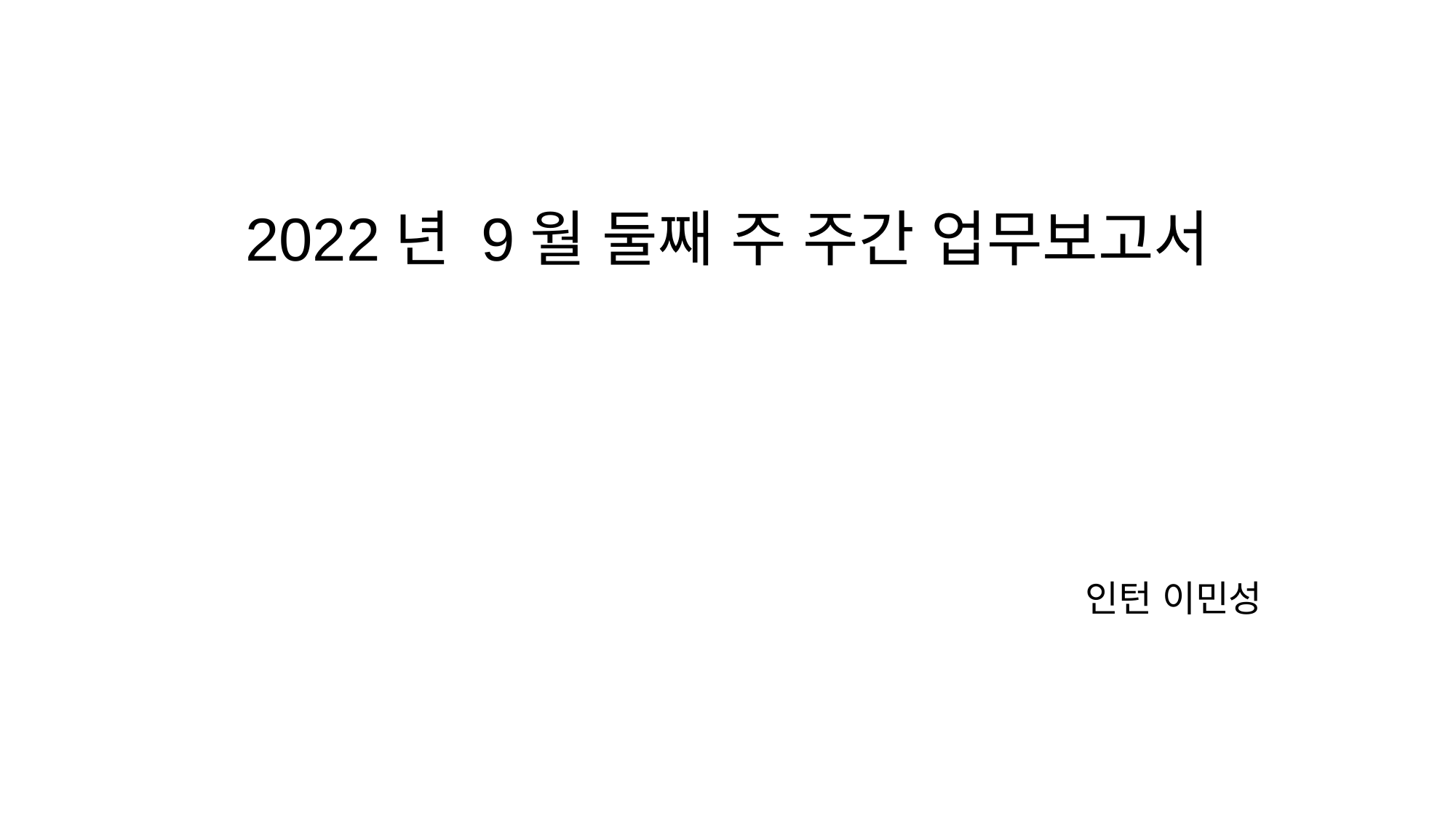

# 2022년 9월 둘째 주 주간 업무보고서
인턴 이민성